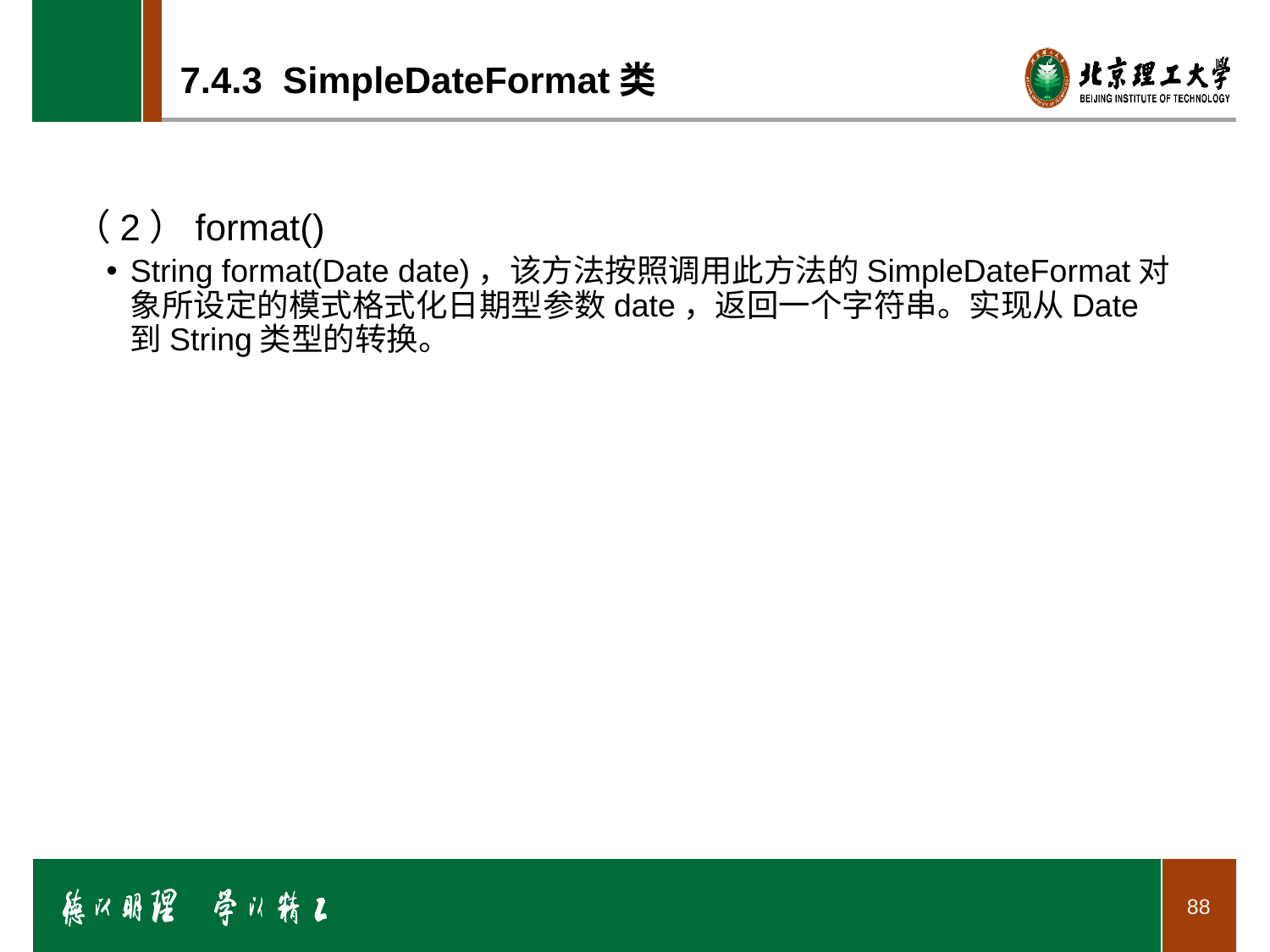

# 7.4.3  SimpleDateFormat类
（2）format()
String format(Date date)，该方法按照调用此方法的SimpleDateFormat对象所设定的模式格式化日期型参数date，返回一个字符串。实现从Date到String类型的转换。